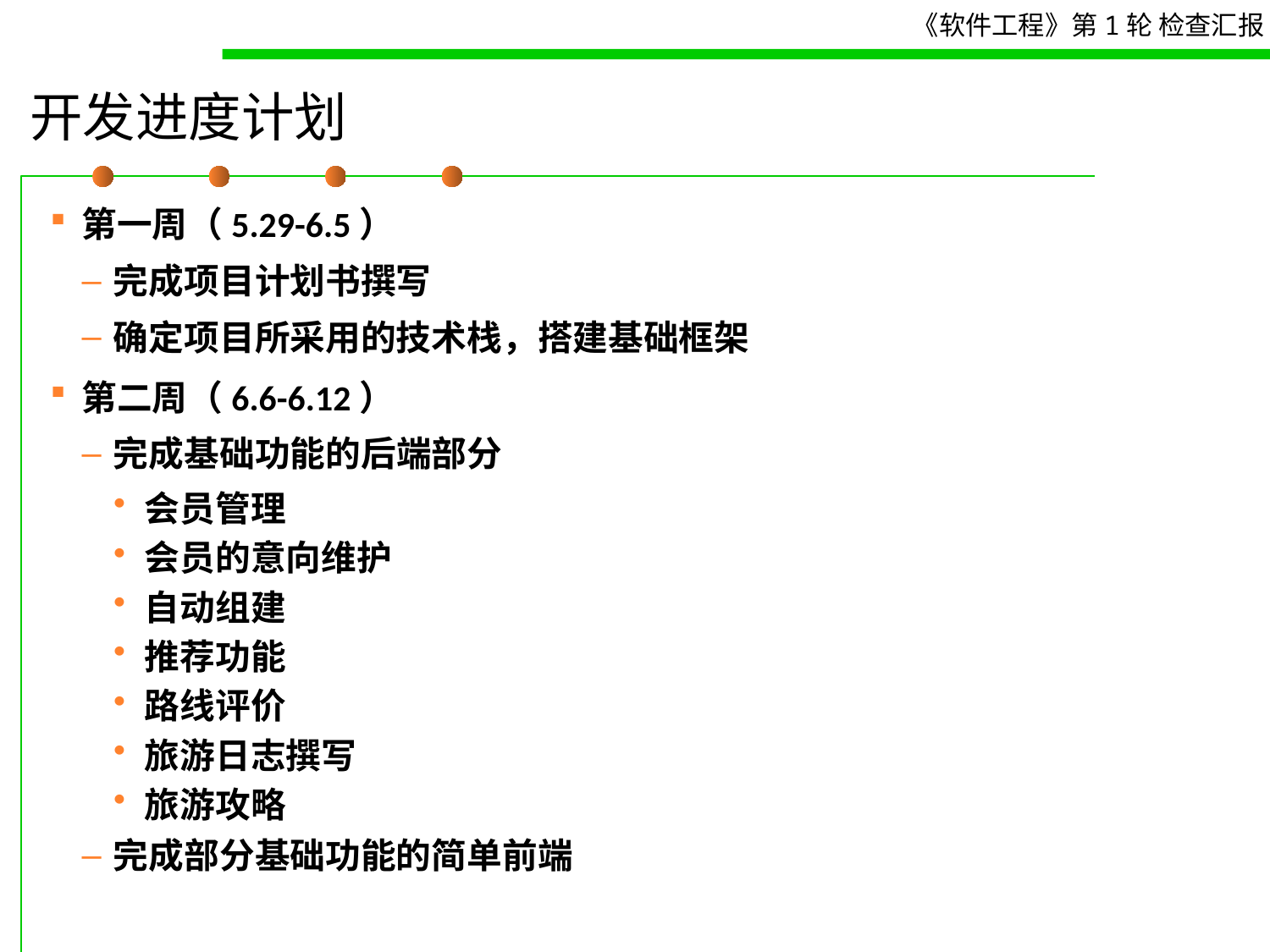

# 开发进度计划
第一周（5.29-6.5）
完成项目计划书撰写
确定项目所采用的技术栈，搭建基础框架
第二周（6.6-6.12）
完成基础功能的后端部分
会员管理
会员的意向维护
自动组建
推荐功能
路线评价
旅游日志撰写
旅游攻略
完成部分基础功能的简单前端